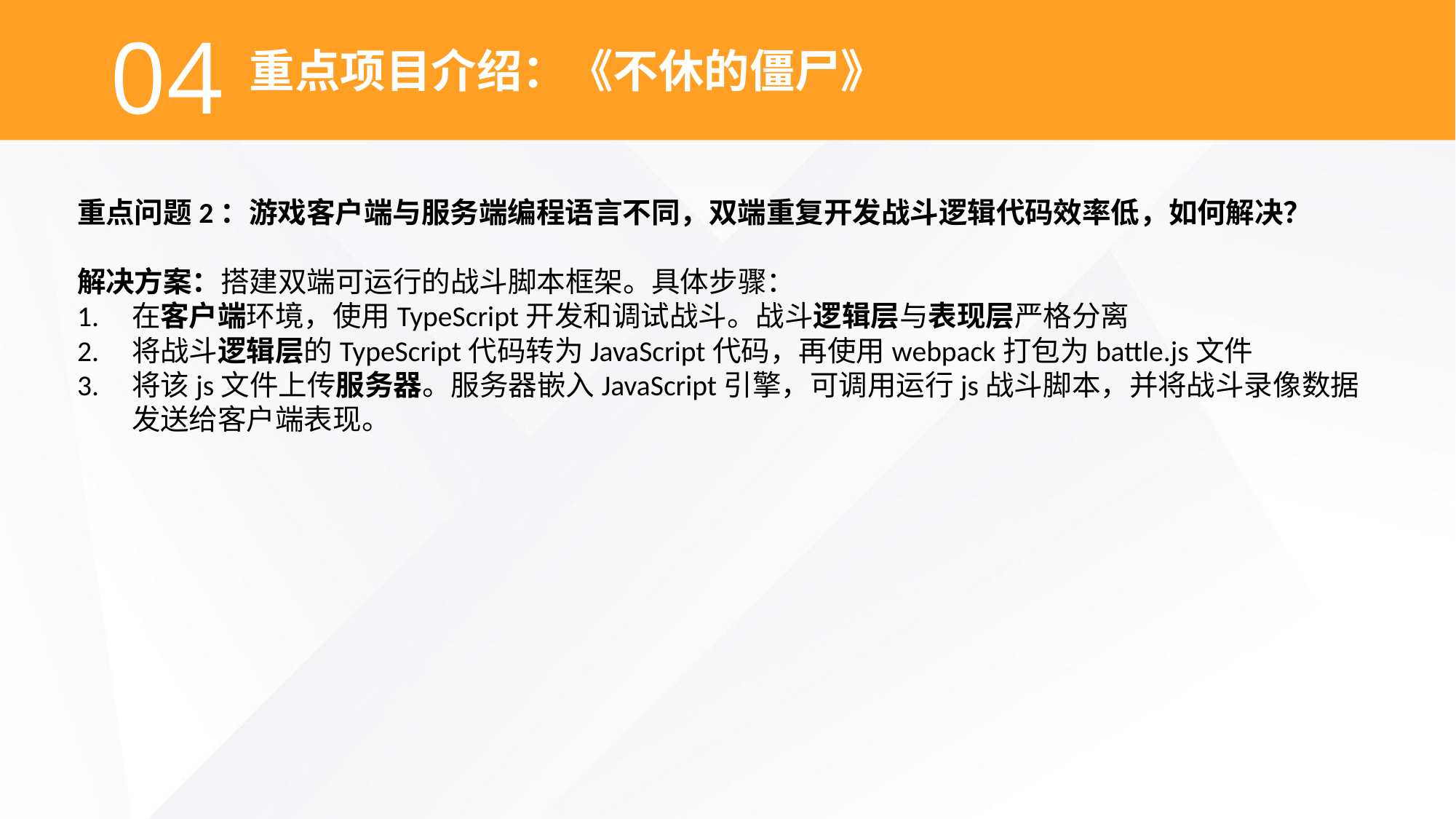

04
重点项目介绍：《不休的僵尸》
重点问题2：游戏客户端与服务端编程语言不同，双端重复开发战斗逻辑代码效率低，如何解决？

解决方案：搭建双端可运行的战斗脚本框架。具体步骤：
在客户端环境，使用TypeScript开发和调试战斗。战斗逻辑层与表现层严格分离
将战斗逻辑层的TypeScript代码转为JavaScript代码，再使用webpack打包为battle.js文件
将该js文件上传服务器。服务器嵌入JavaScript引擎，可调用运行js战斗脚本，并将战斗录像数据发送给客户端表现。